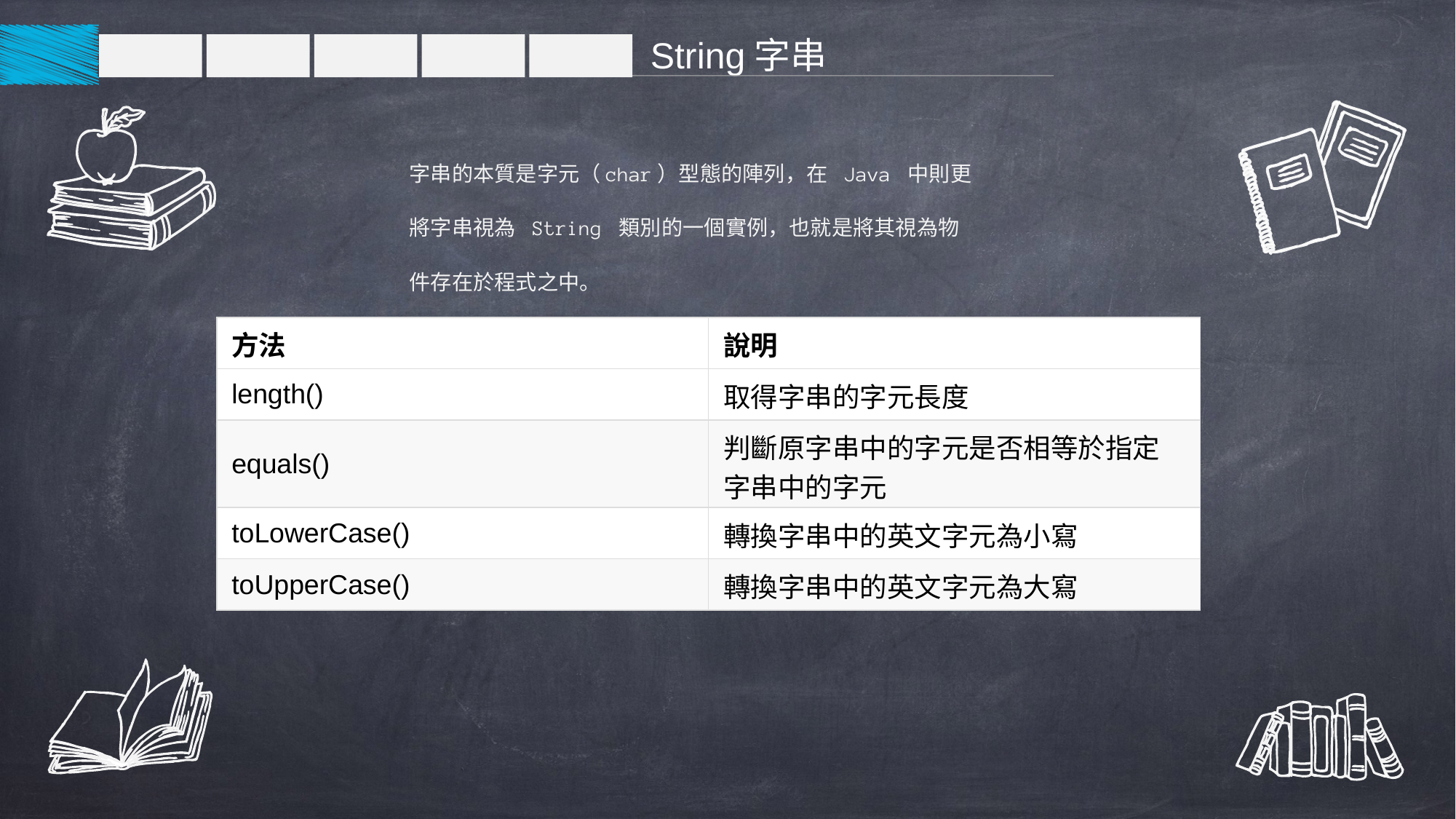

String字串

字串的本質是字元（char）型態的陣列，在 Java 中則更將字串視為 String 類別的一個實例，也就是將其視為物件存在於程式之中。
| 方法 | 說明 |
| --- | --- |
| length() | 取得字串的字元長度 |
| equals() | 判斷原字串中的字元是否相等於指定字串中的字元 |
| toLowerCase() | 轉換字串中的英文字元為小寫 |
| toUpperCase() | 轉換字串中的英文字元為大寫 |